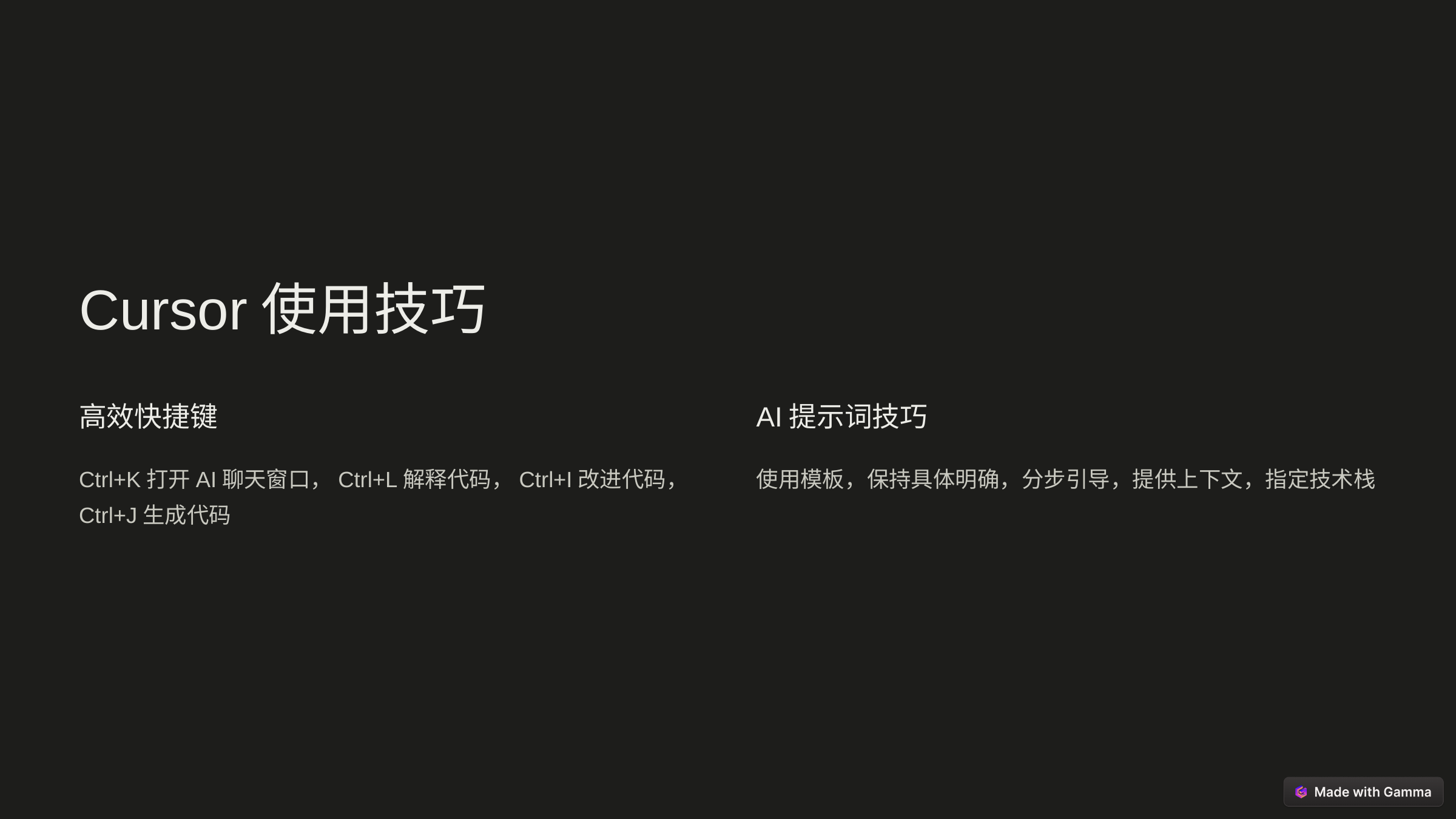

Cursor使用技巧
高效快捷键
AI提示词技巧
Ctrl+K打开AI聊天窗口，Ctrl+L解释代码，Ctrl+I改进代码，Ctrl+J生成代码
使用模板，保持具体明确，分步引导，提供上下文，指定技术栈